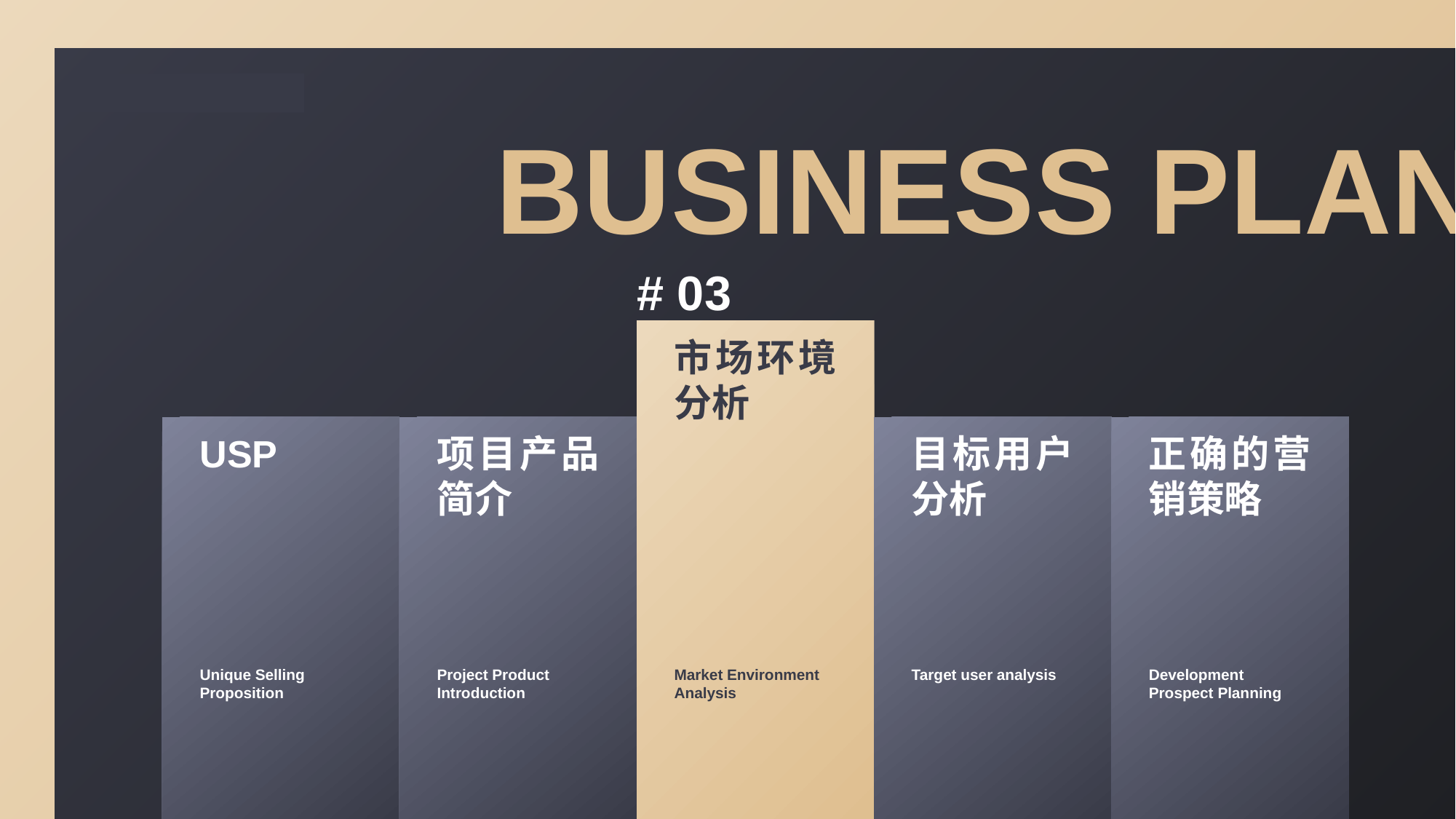

business plan
# 03

市场环境分析

USP
项目产品简介
目标用户分析
正确的营销策略
Unique Selling Proposition
Project Product Introduction
Market Environment Analysis
Target user analysis
Development Prospect Planning